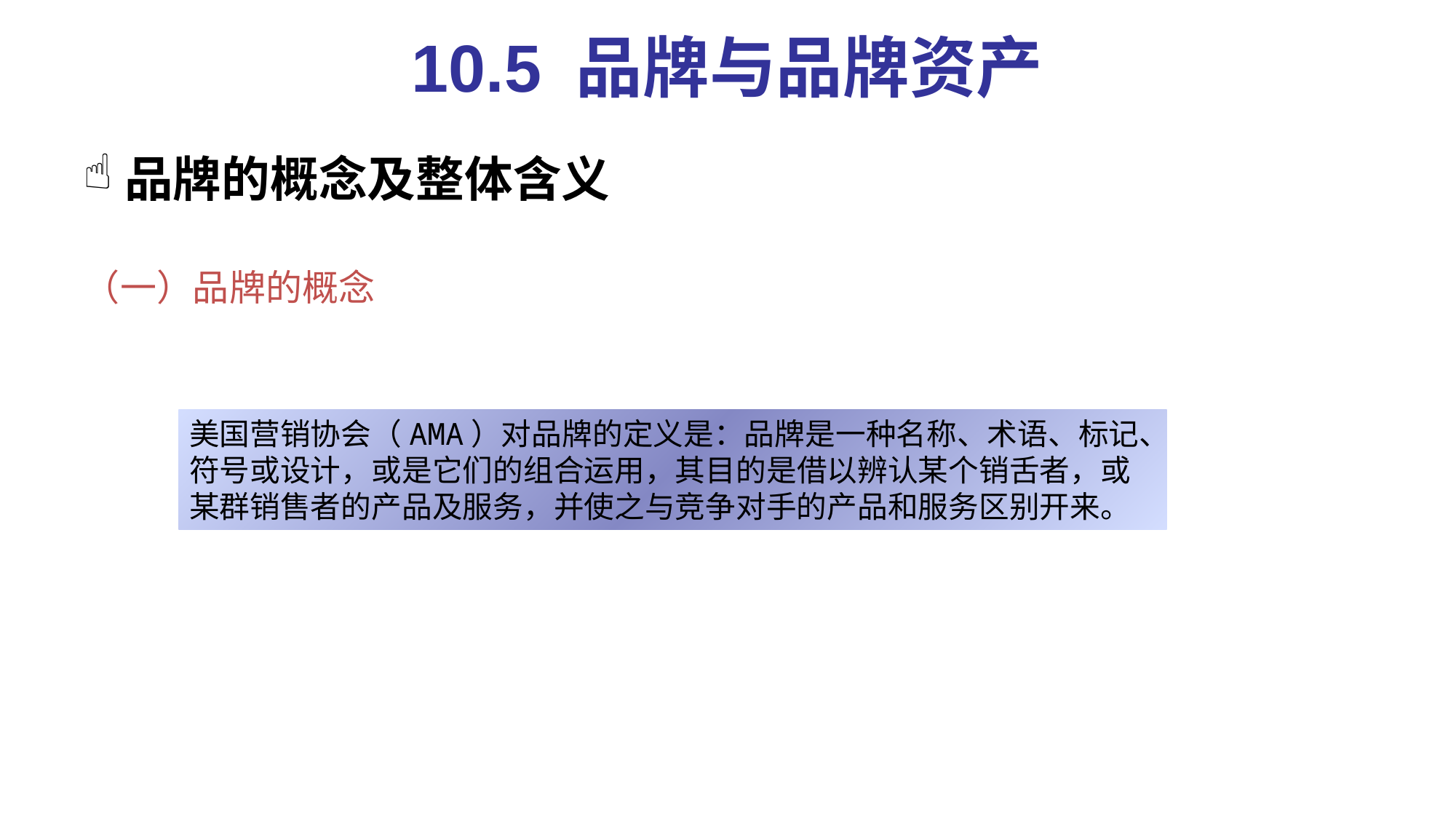

# 10.5 品牌与品牌资产
品牌的概念及整体含义

（一）品牌的概念

美国营销协会（AMA）对品牌的定义是：品牌是一种名称、术语、标记、符号或设计，或是它们的组合运用，其目的是借以辨认某个销舌者，或某群销售者的产品及服务，并使之与竞争对手的产品和服务区别开来。